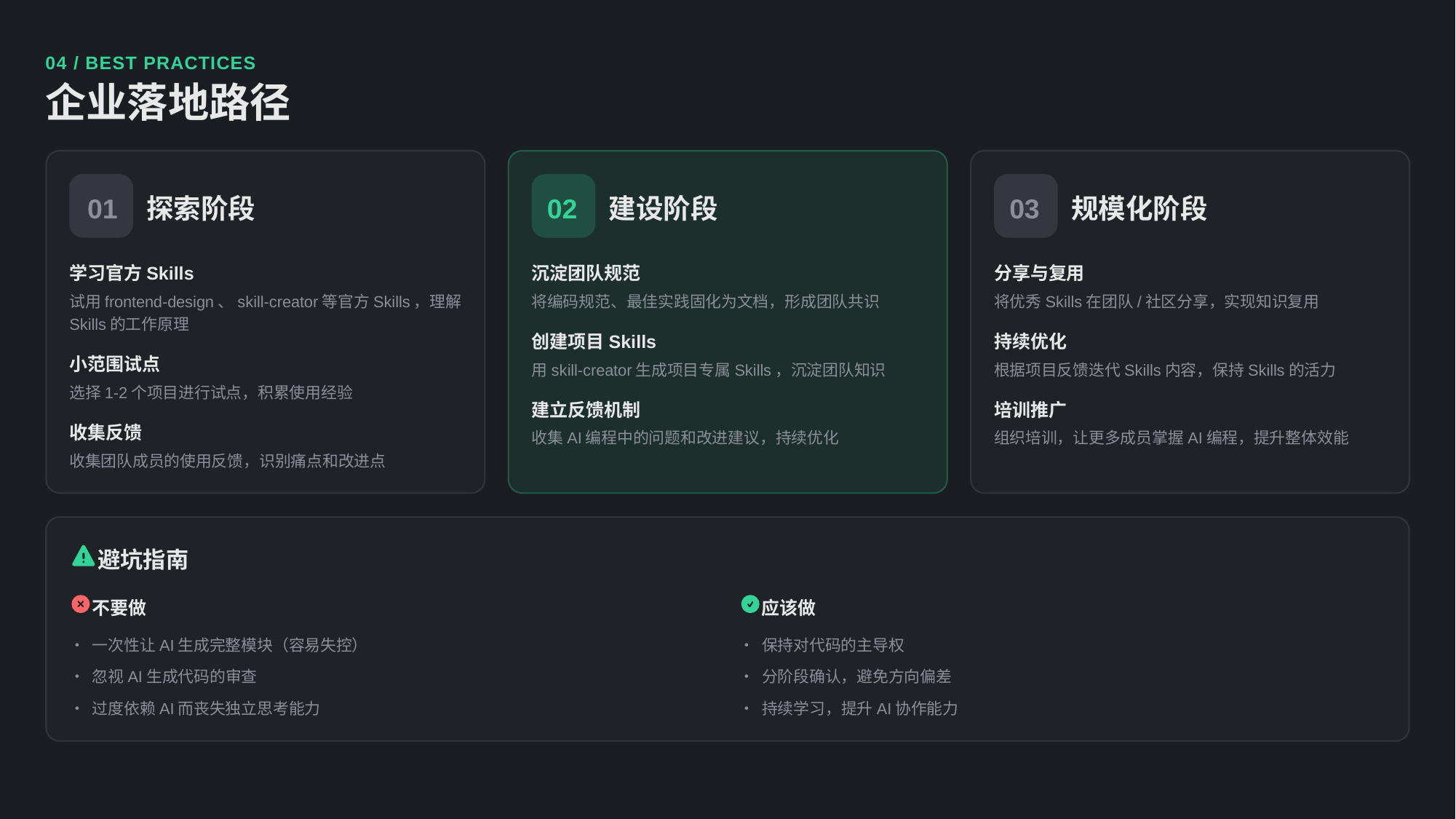

04 / BEST PRACTICES
企业落地路径

01
探索阶段
02
建设阶段
03
规模化阶段
学习官方Skills
沉淀团队规范
分享与复用
试用frontend-design、skill-creator等官方Skills，理解Skills的工作原理
将编码规范、最佳实践固化为文档，形成团队共识
将优秀Skills在团队/社区分享，实现知识复用
创建项目Skills
持续优化
小范围试点
用skill-creator生成项目专属Skills，沉淀团队知识
根据项目反馈迭代Skills内容，保持Skills的活力
选择1-2个项目进行试点，积累使用经验
建立反馈机制
培训推广
收集反馈
收集AI编程中的问题和改进建议，持续优化
组织培训，让更多成员掌握AI编程，提升整体效能
收集团队成员的使用反馈，识别痛点和改进点

避坑指南

不要做
应该做

• 一次性让AI生成完整模块（容易失控）
• 保持对代码的主导权
• 忽视AI生成代码的审查
• 分阶段确认，避免方向偏差
• 过度依赖AI而丧失独立思考能力
• 持续学习，提升AI协作能力